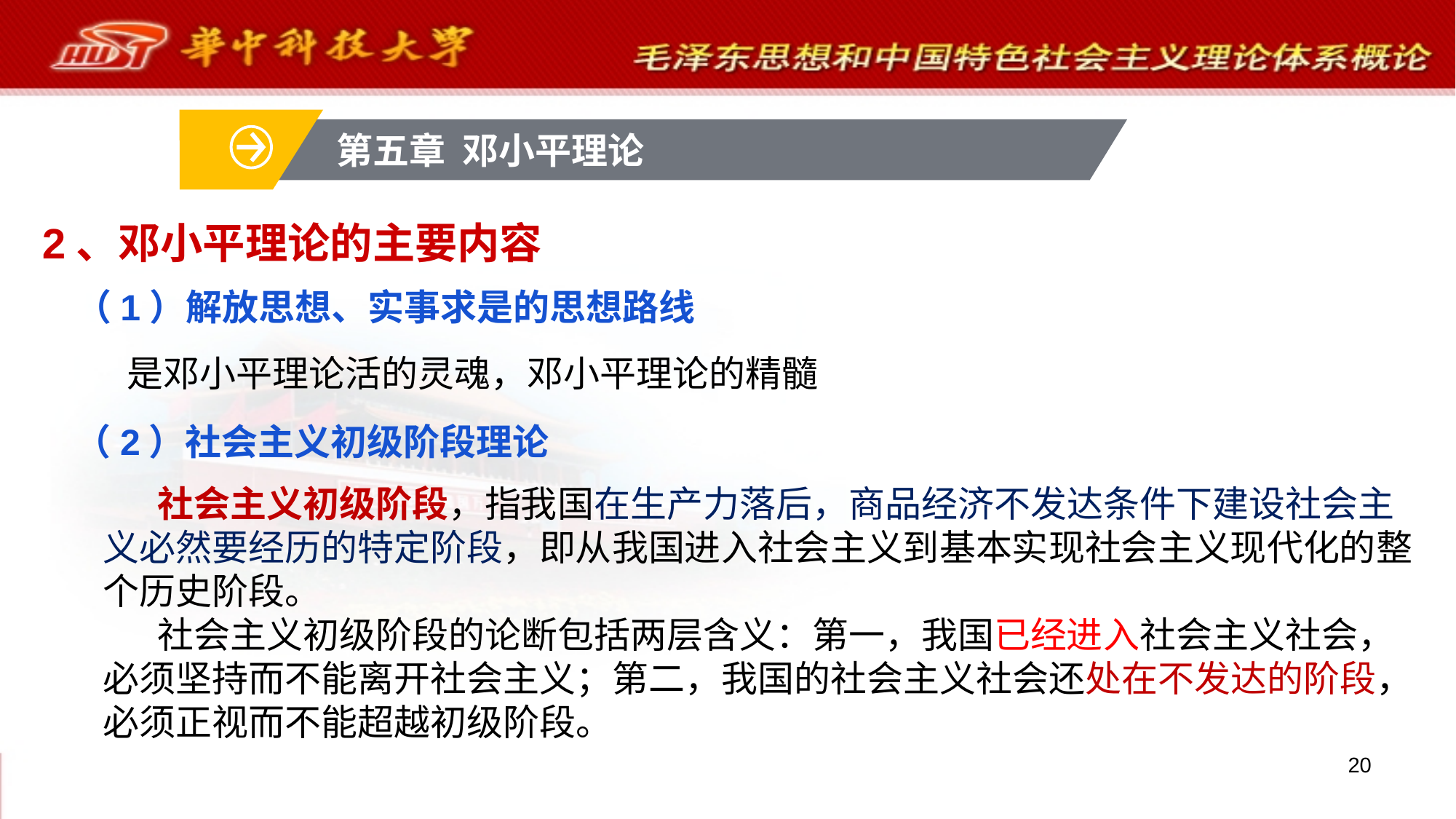

第五章  邓小平理论

2、邓小平理论的主要内容
（1）解放思想、实事求是的思想路线
是邓小平理论活的灵魂，邓小平理论的精髓
（2）社会主义初级阶段理论
社会主义初级阶段，指我国在生产力落后，商品经济不发达条件下建设社会主义必然要经历的特定阶段，即从我国进入社会主义到基本实现社会主义现代化的整个历史阶段。
社会主义初级阶段的论断包括两层含义：第一，我国已经进入社会主义社会，必须坚持而不能离开社会主义；第二，我国的社会主义社会还处在不发达的阶段，必须正视而不能超越初级阶段。
20